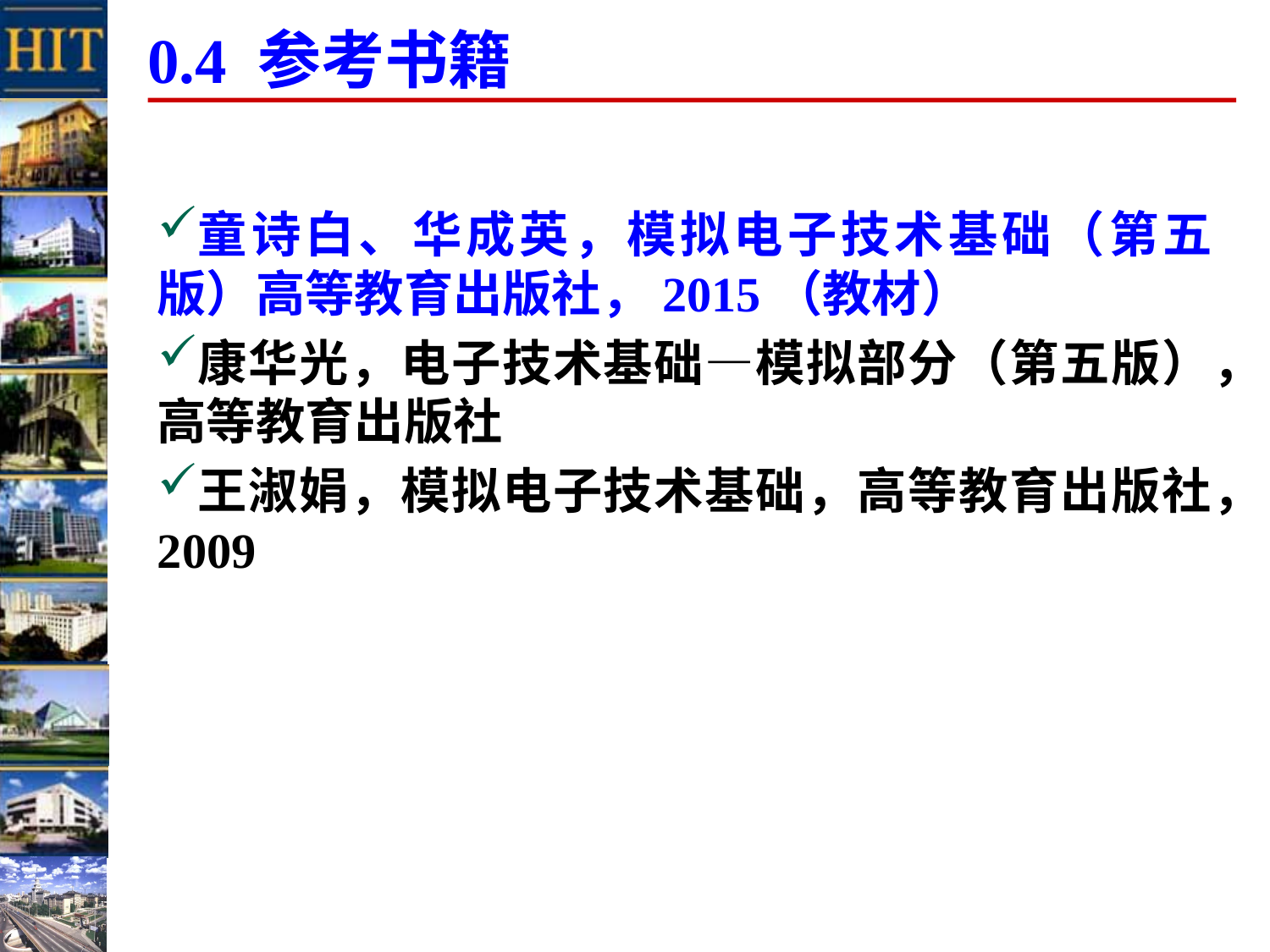

0.4 参考书籍

童诗白、华成英，模拟电子技术基础（第五版）高等教育出版社，2015（教材）
康华光，电子技术基础—模拟部分（第五版），高等教育出版社
王淑娟，模拟电子技术基础，高等教育出版社，2009